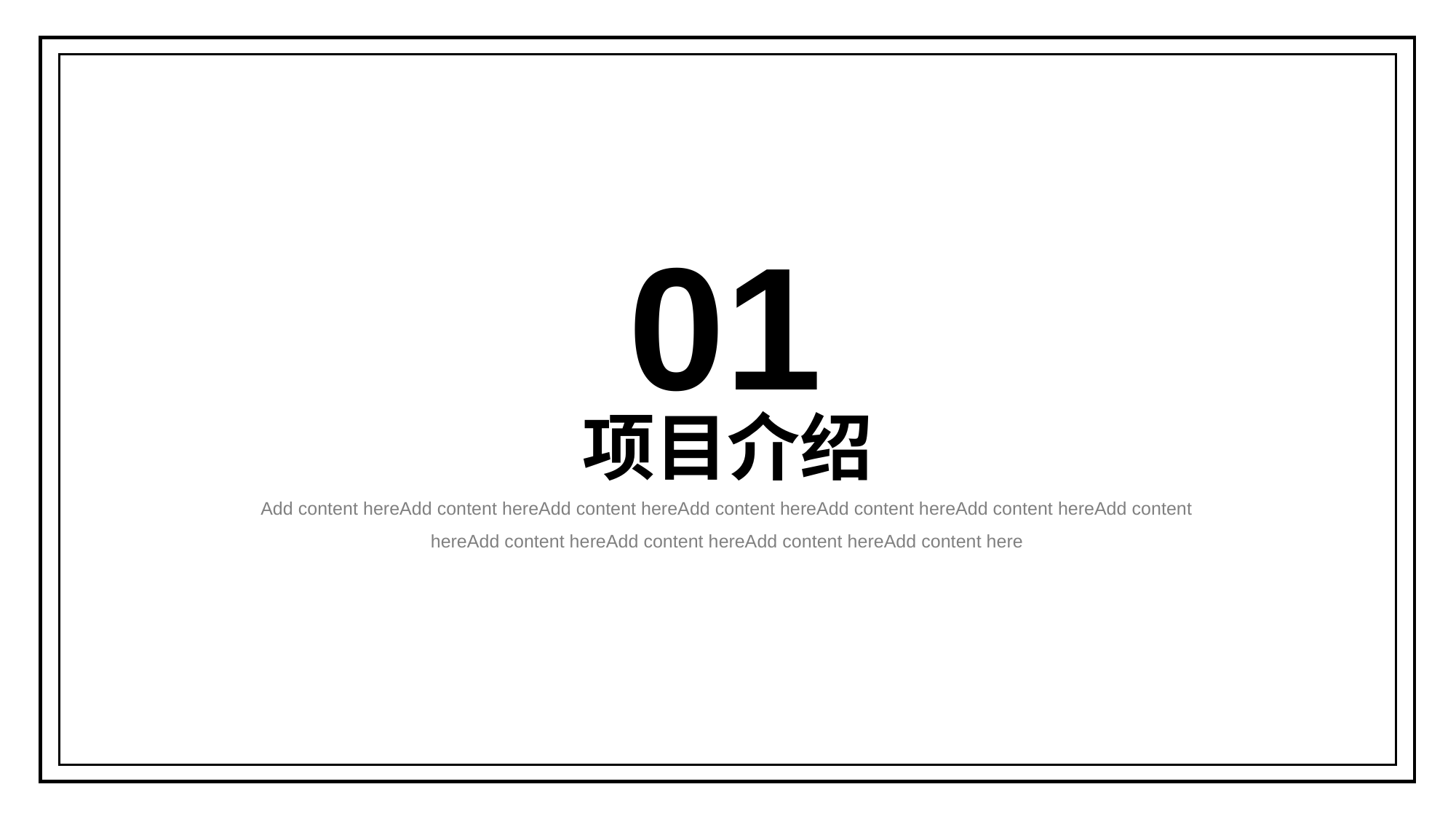

01
项目介绍
Add content hereAdd content hereAdd content hereAdd content hereAdd content hereAdd content hereAdd content hereAdd content hereAdd content hereAdd content hereAdd content here